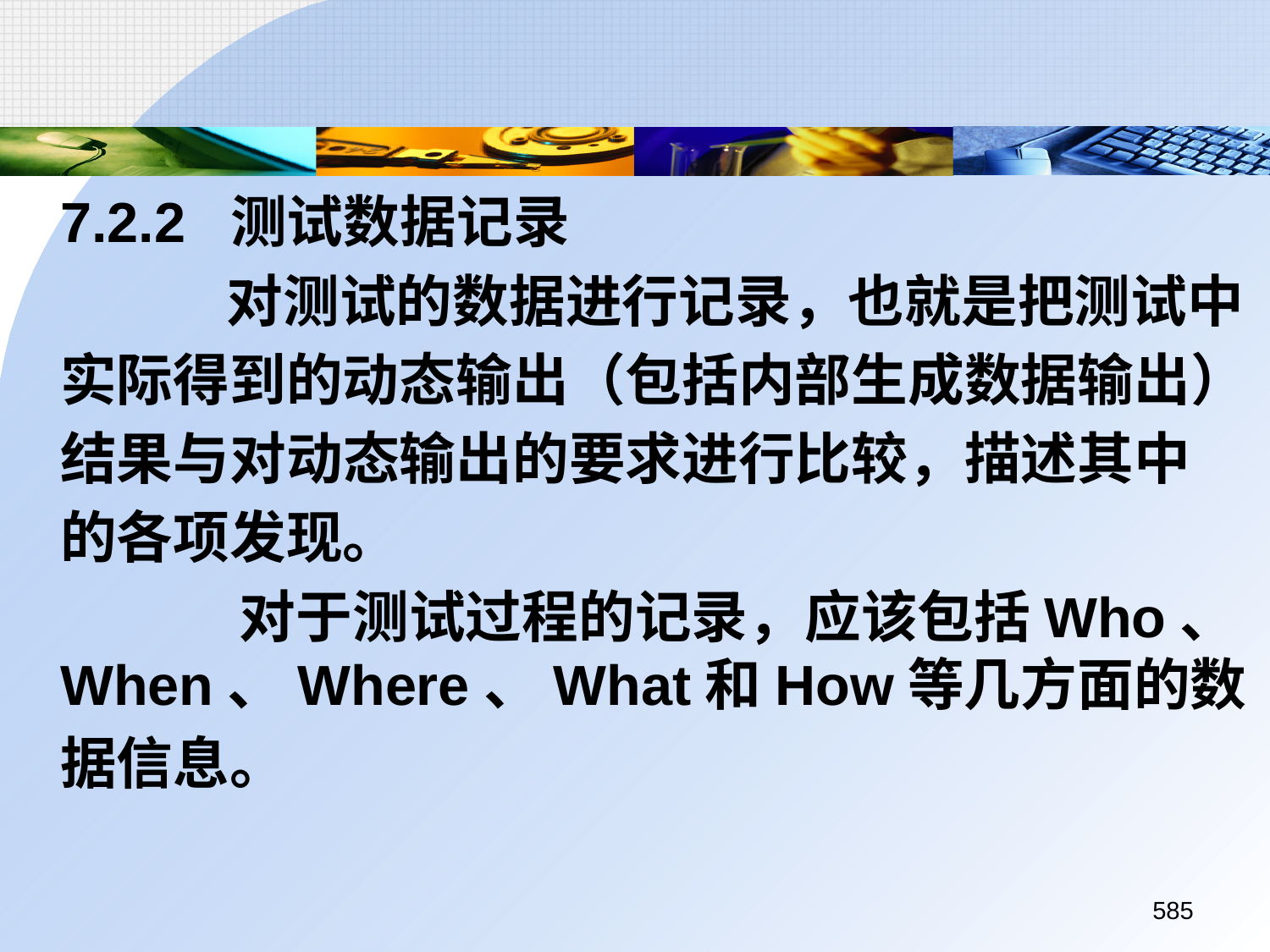

7.2.2  测试数据记录
		  对测试的数据进行记录，也就是把测试中
	实际得到的动态输出（包括内部生成数据输出）
	结果与对动态输出的要求进行比较，描述其中
	的各项发现。
		   对于测试过程的记录，应该包括Who、When、Where、What和How等几方面的数
	据信息。
585